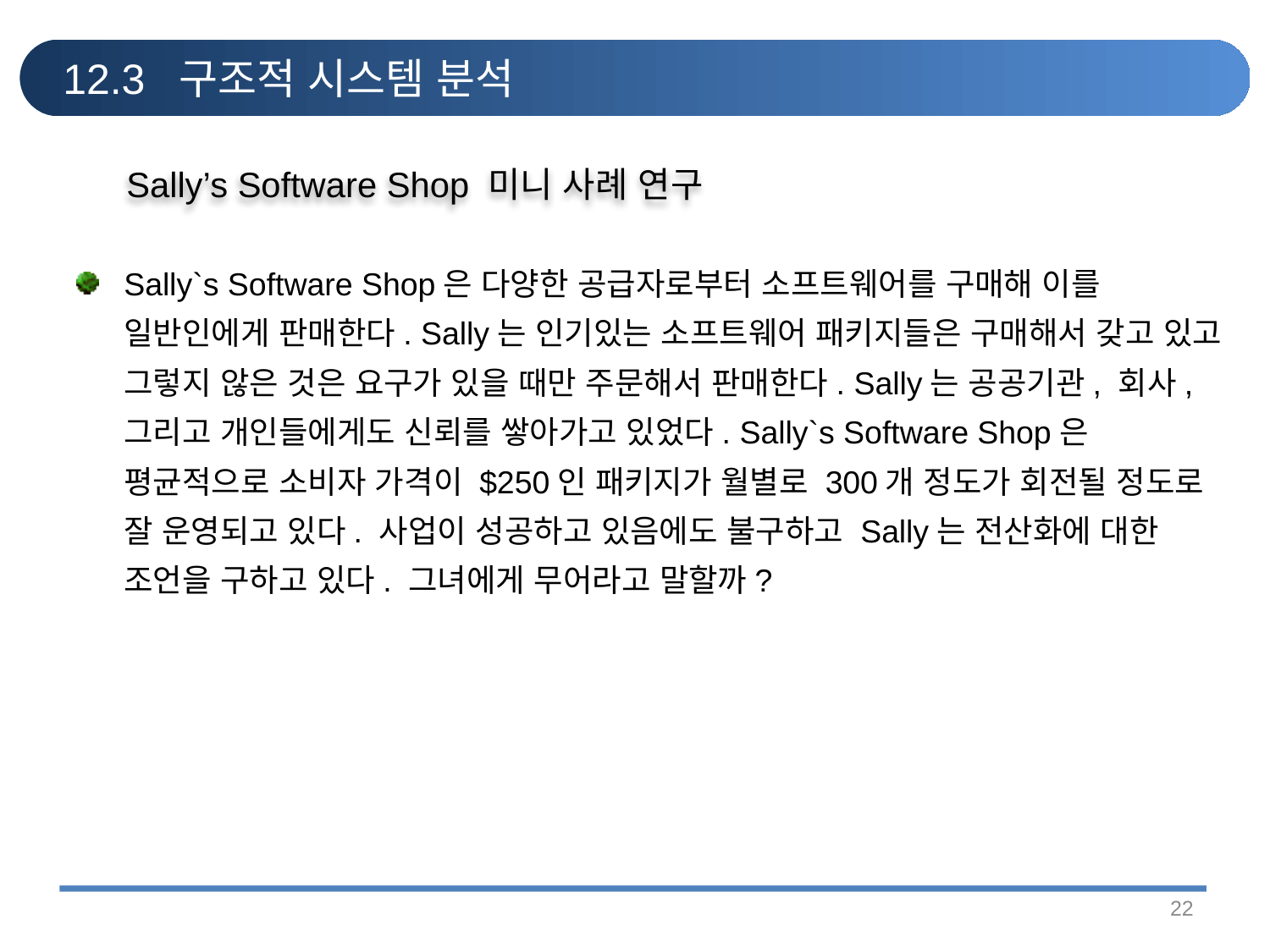

# 12.3  구조적 시스템 분석
Sally’s Software Shop 미니 사례 연구
Sally`s Software Shop은 다양한 공급자로부터 소프트웨어를 구매해 이를 일반인에게 판매한다. Sally는 인기있는 소프트웨어 패키지들은 구매해서 갖고 있고 그렇지 않은 것은 요구가 있을 때만 주문해서 판매한다. Sally는 공공기관, 회사, 그리고 개인들에게도 신뢰를 쌓아가고 있었다. Sally`s Software Shop은 평균적으로 소비자 가격이 $250인 패키지가 월별로 300개 정도가 회전될 정도로 잘 운영되고 있다. 사업이 성공하고 있음에도 불구하고 Sally는 전산화에 대한 조언을 구하고 있다. 그녀에게 무어라고 말할까?
22